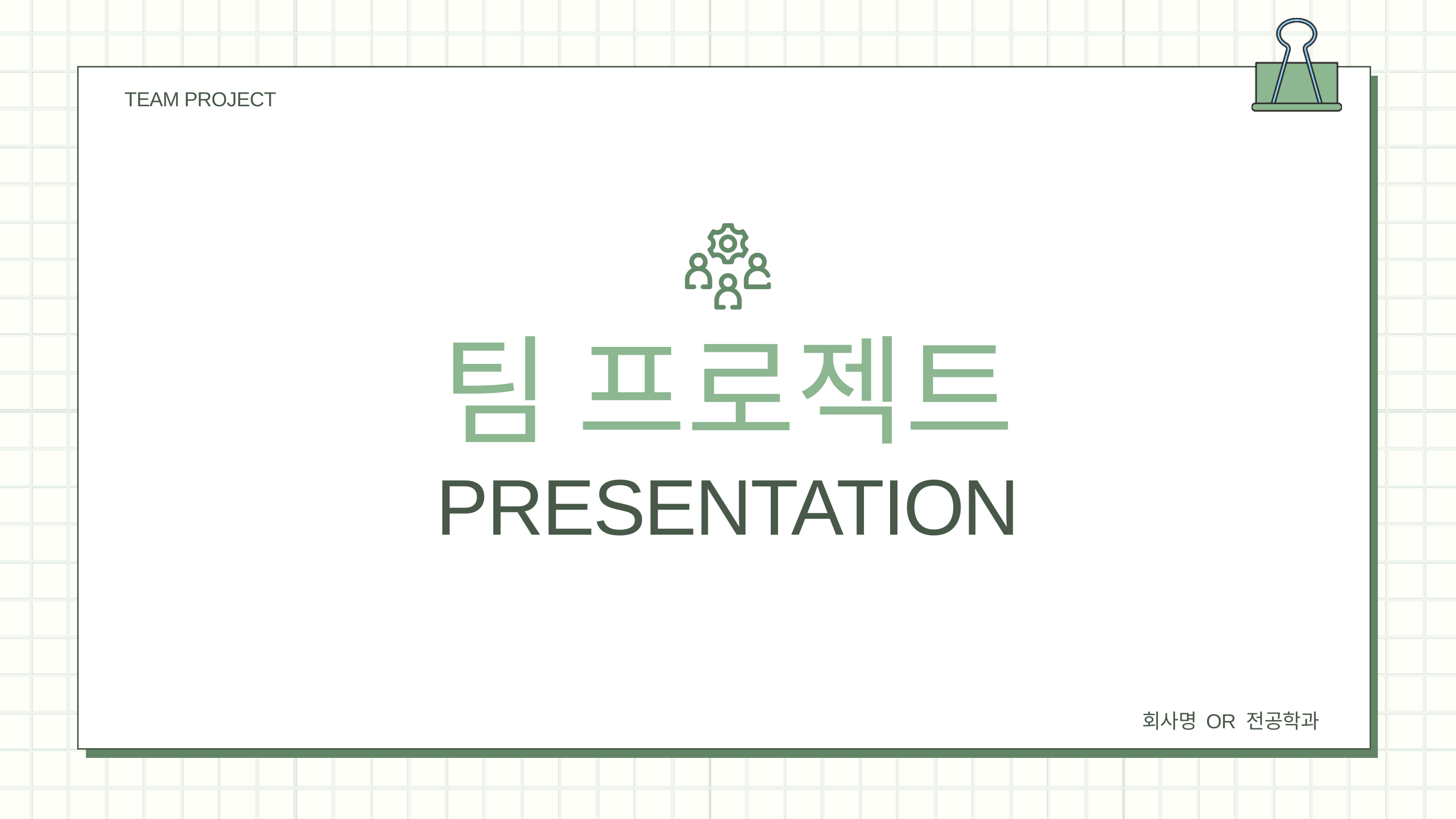

TEAM PROJECT

팀 프로젝트
PRESENTATION
회사명 OR 전공학과